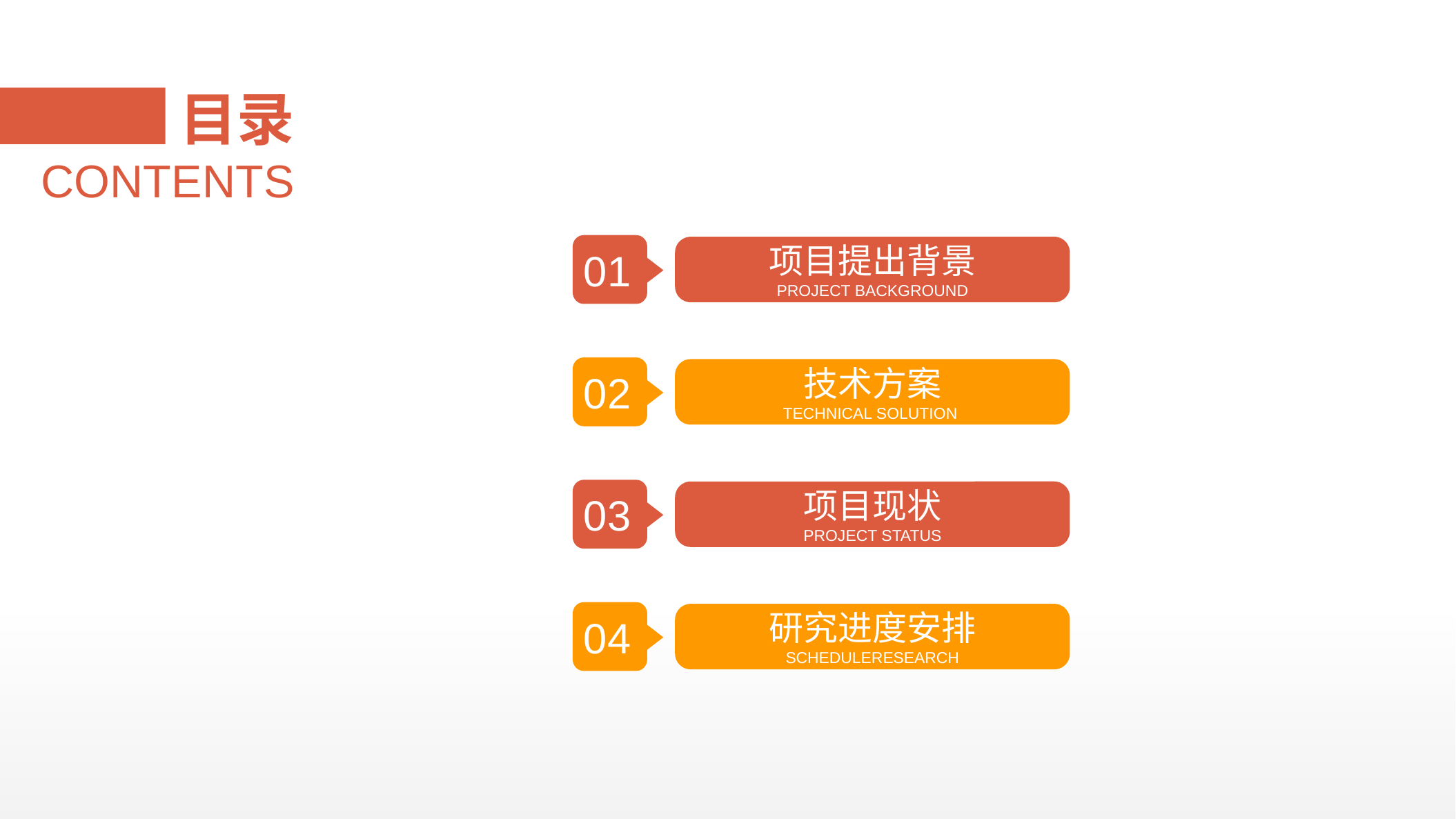

目录

CONTENTS
01
项目提出背景
PROJECT BACKGROUND
02
技术方案
TECHNICAL SOLUTION
03
项目现状
PROJECT STATUS
04
研究进度安排
SCHEDULERESEARCH